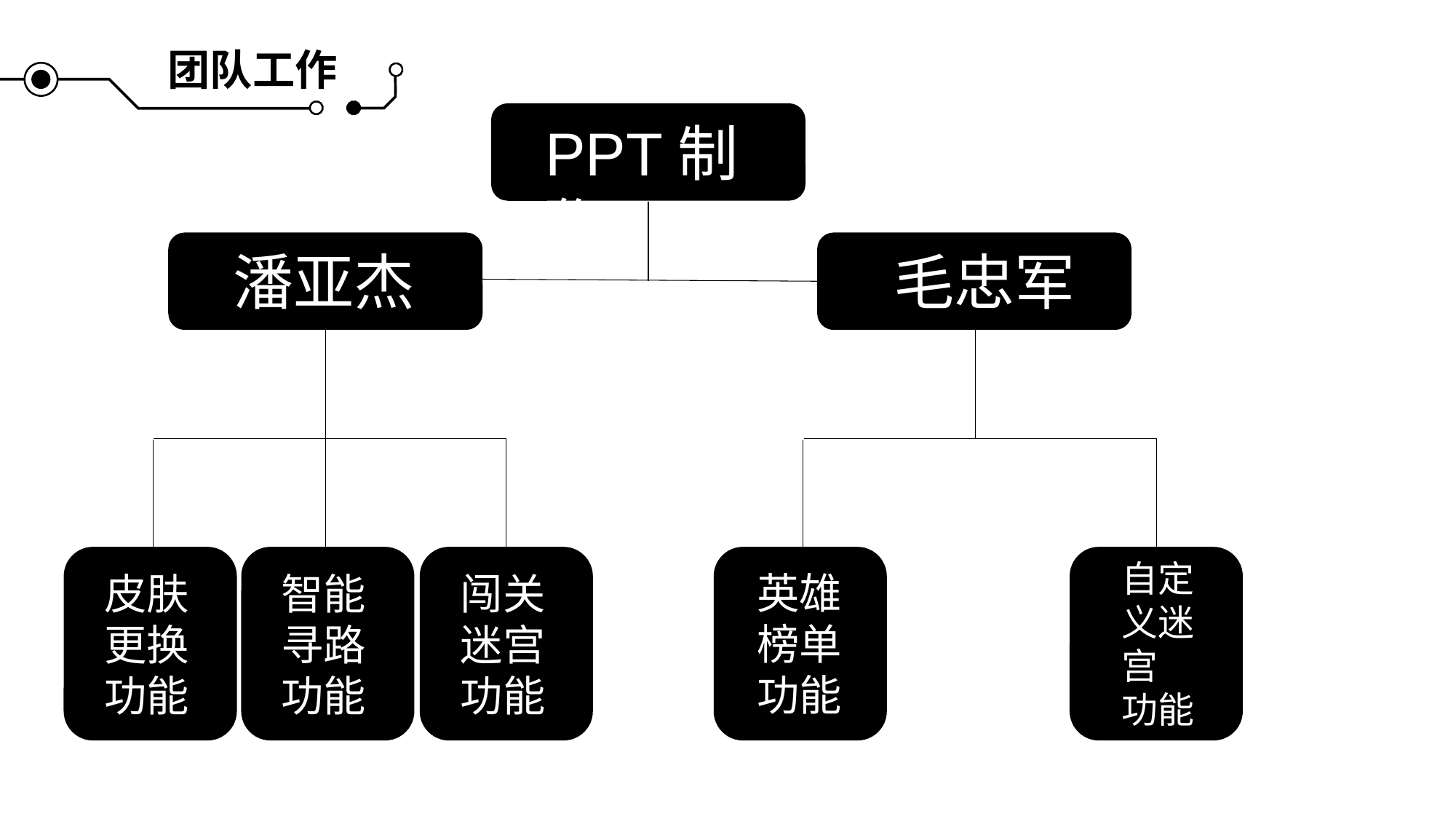

团队工作

PPT制作

潘亚杰
毛忠军

自定义迷宫
功能
英雄榜单功能
皮肤更换功能
智能寻路功能
闯关迷宫功能